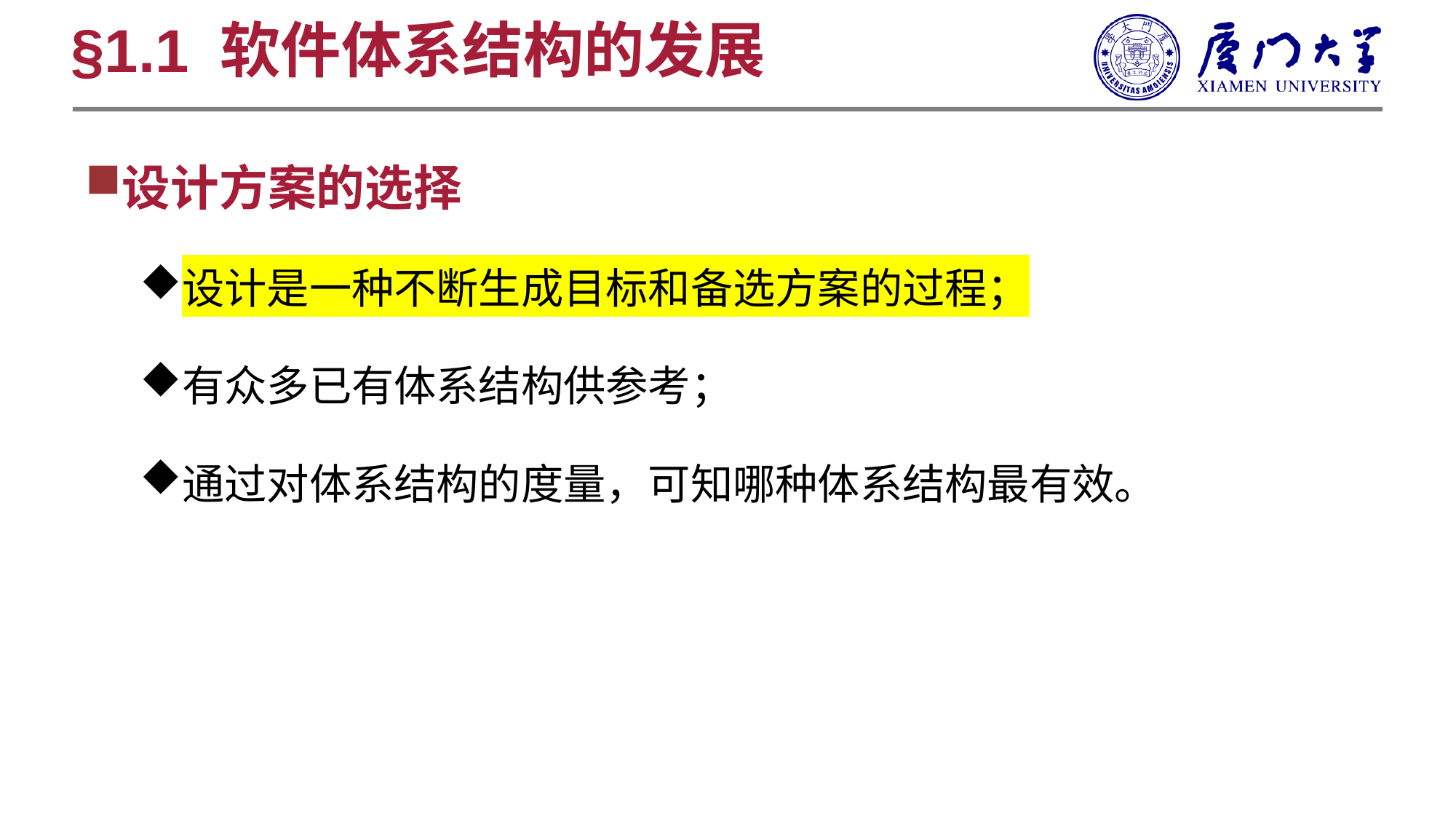

§1.1 软件体系结构的发展

设计方案的选择
设计是一种不断生成目标和备选方案的过程；
有众多已有体系结构供参考；
通过对体系结构的度量，可知哪种体系结构最有效。